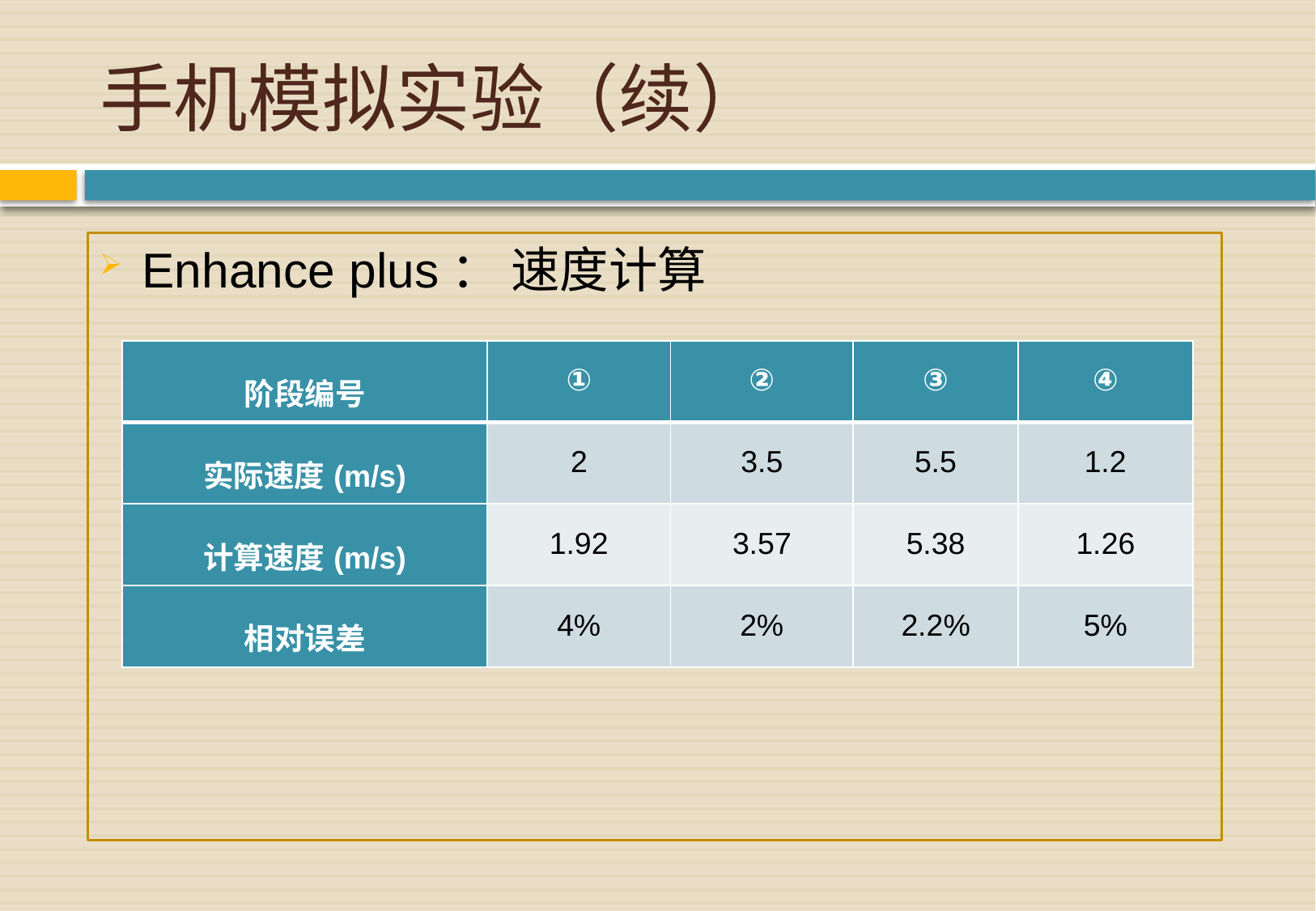

# 手机模拟实验（续）
Enhance plus： 速度计算
| 阶段编号 | ① | ② | ③ | ④ |
| --- | --- | --- | --- | --- |
| 实际速度(m/s) | 2 | 3.5 | 5.5 | 1.2 |
| 计算速度(m/s) | 1.92 | 3.57 | 5.38 | 1.26 |
| 相对误差 | 4% | 2% | 2.2% | 5% |